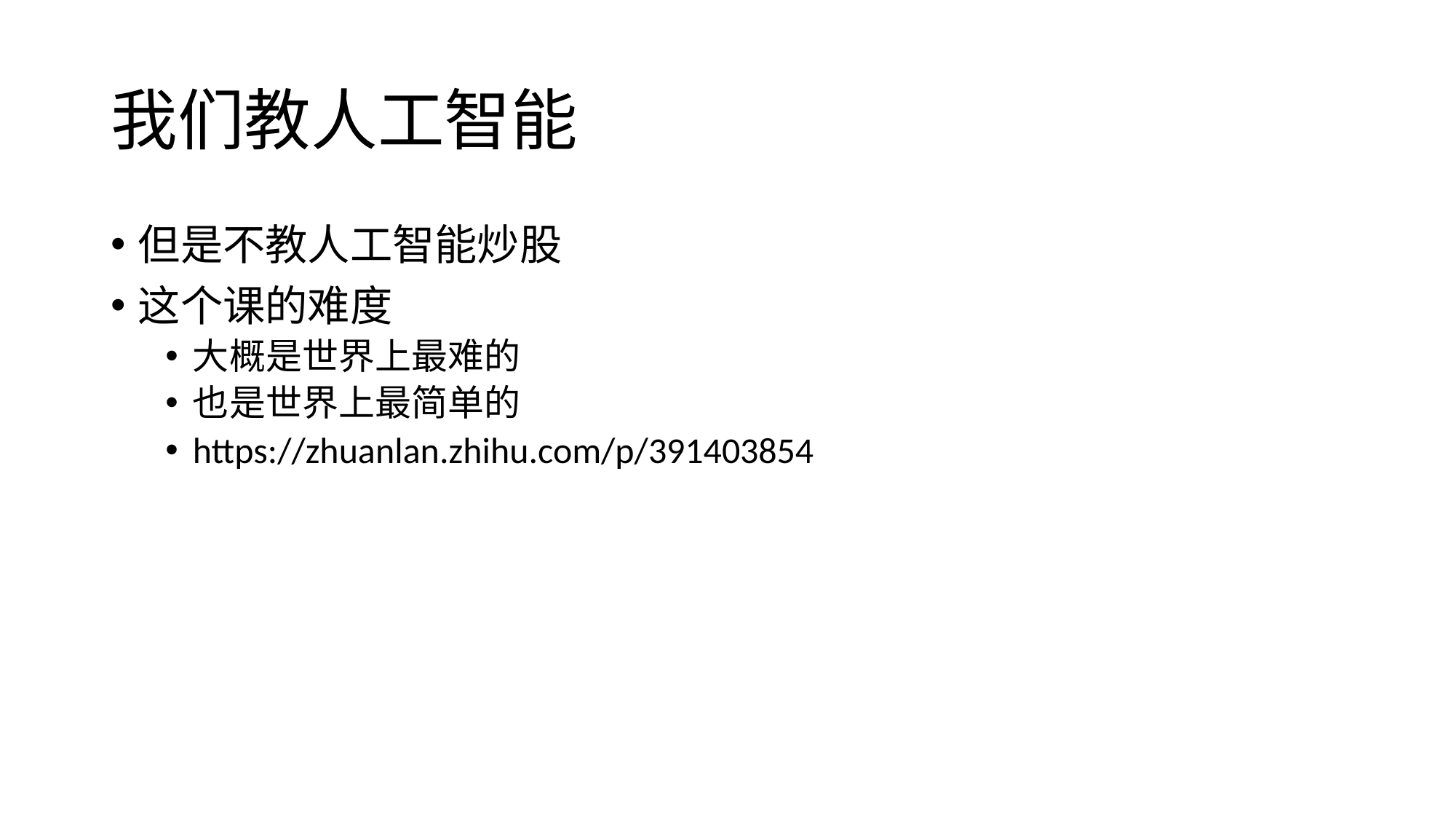

# 我们教人工智能
但是不教人工智能炒股
这个课的难度
大概是世界上最难的
也是世界上最简单的
https://zhuanlan.zhihu.com/p/391403854